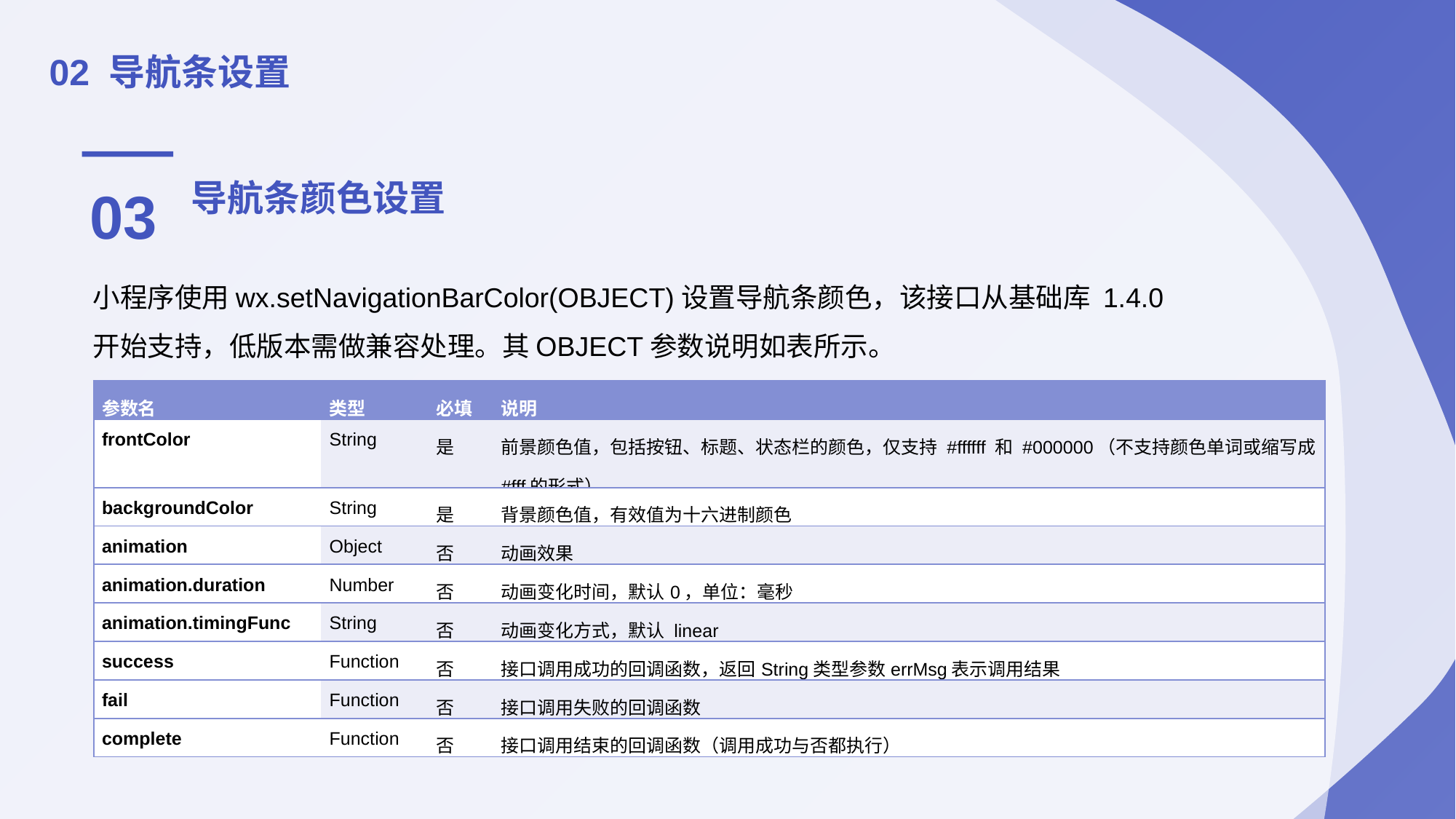

02 导航条设置
03

导航条颜色设置
小程序使用wx.setNavigationBarColor(OBJECT)设置导航条颜色，该接口从基础库 1.4.0 开始支持，低版本需做兼容处理。其OBJECT参数说明如表所示。
| 参数名 | 类型 | 必填 | 说明 |
| --- | --- | --- | --- |
| frontColor | String | 是 | 前景颜色值，包括按钮、标题、状态栏的颜色，仅支持 #ffffff 和 #000000（不支持颜色单词或缩写成#fff的形式） |
| backgroundColor | String | 是 | 背景颜色值，有效值为十六进制颜色 |
| animation | Object | 否 | 动画效果 |
| animation.duration | Number | 否 | 动画变化时间，默认0，单位：毫秒 |
| animation.timingFunc | String | 否 | 动画变化方式，默认 linear |
| success | Function | 否 | 接口调用成功的回调函数，返回String类型参数errMsg表示调用结果 |
| fail | Function | 否 | 接口调用失败的回调函数 |
| complete | Function | 否 | 接口调用结束的回调函数（调用成功与否都执行） |